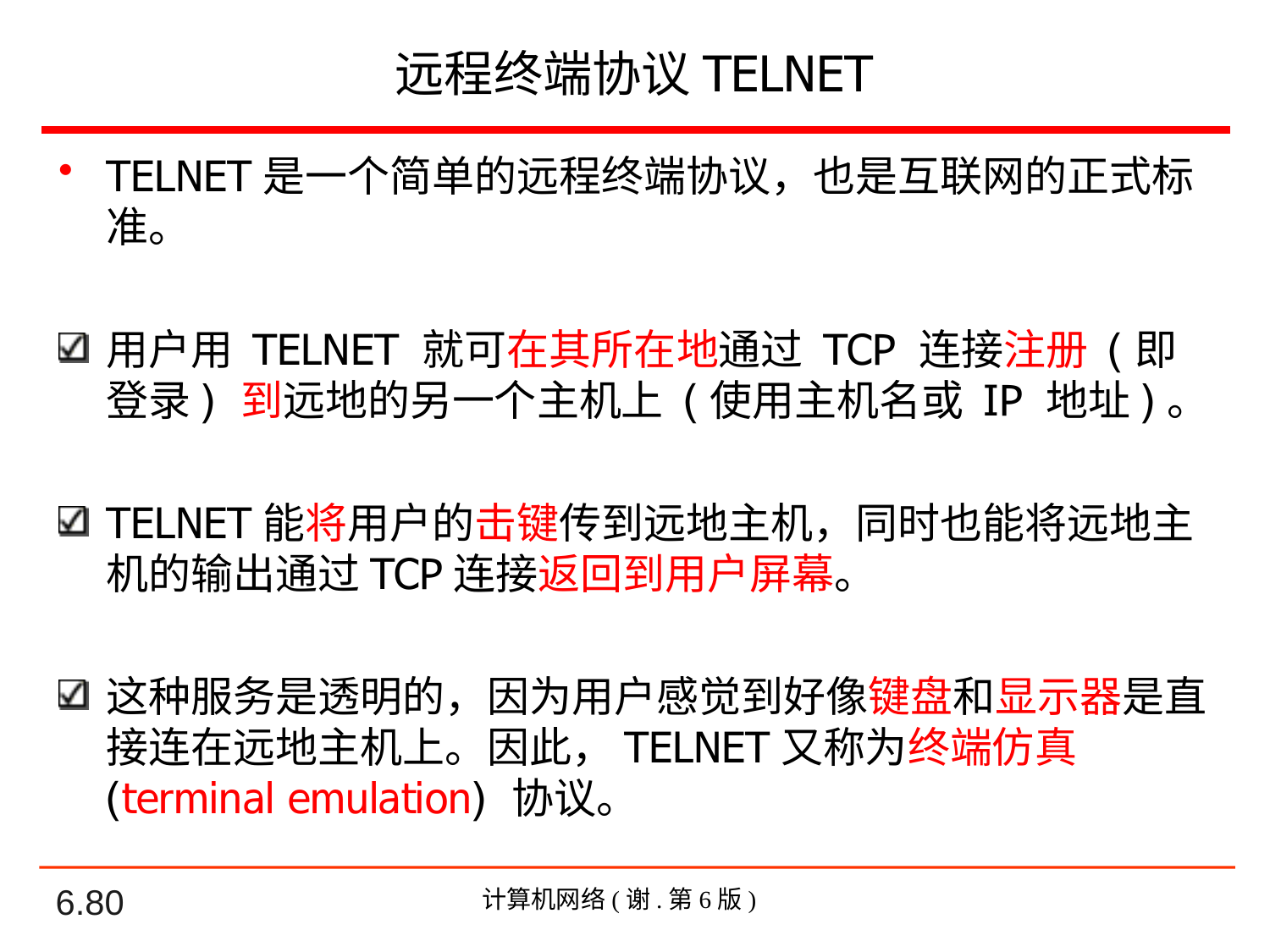

# 远程终端协议TELNET
TELNET是一个简单的远程终端协议，也是互联网的正式标准。

用户用 TELNET 就可在其所在地通过 TCP 连接注册 (即登录) 到远地的另一个主机上 (使用主机名或 IP 地址)。

TELNET能将用户的击键传到远地主机，同时也能将远地主机的输出通过TCP连接返回到用户屏幕。

这种服务是透明的，因为用户感觉到好像键盘和显示器是直接连在远地主机上。因此，TELNET又称为终端仿真(terminal emulation) 协议。